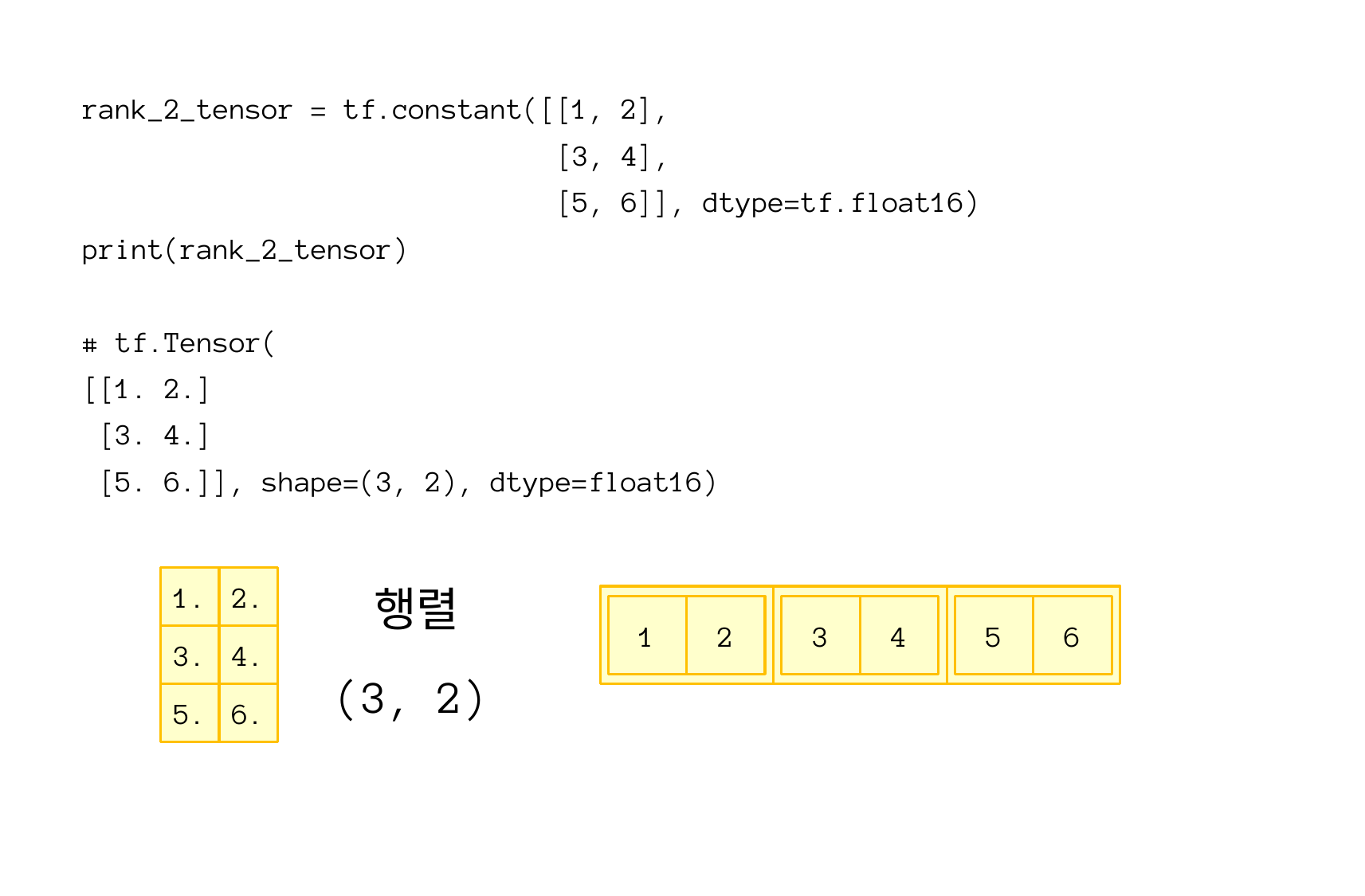

rank_2_tensor = tf.constant([[1, 2],
                             [3, 4],
                             [5, 6]], dtype=tf.float16)
print(rank_2_tensor)

# tf.Tensor(
[[1. 2.]
 [3. 4.]
 [5. 6.]], shape=(3, 2), dtype=float16)
행렬
2.
1.

1
2
3
4
5
6
4.
3.
(3, 2)
6.
5.